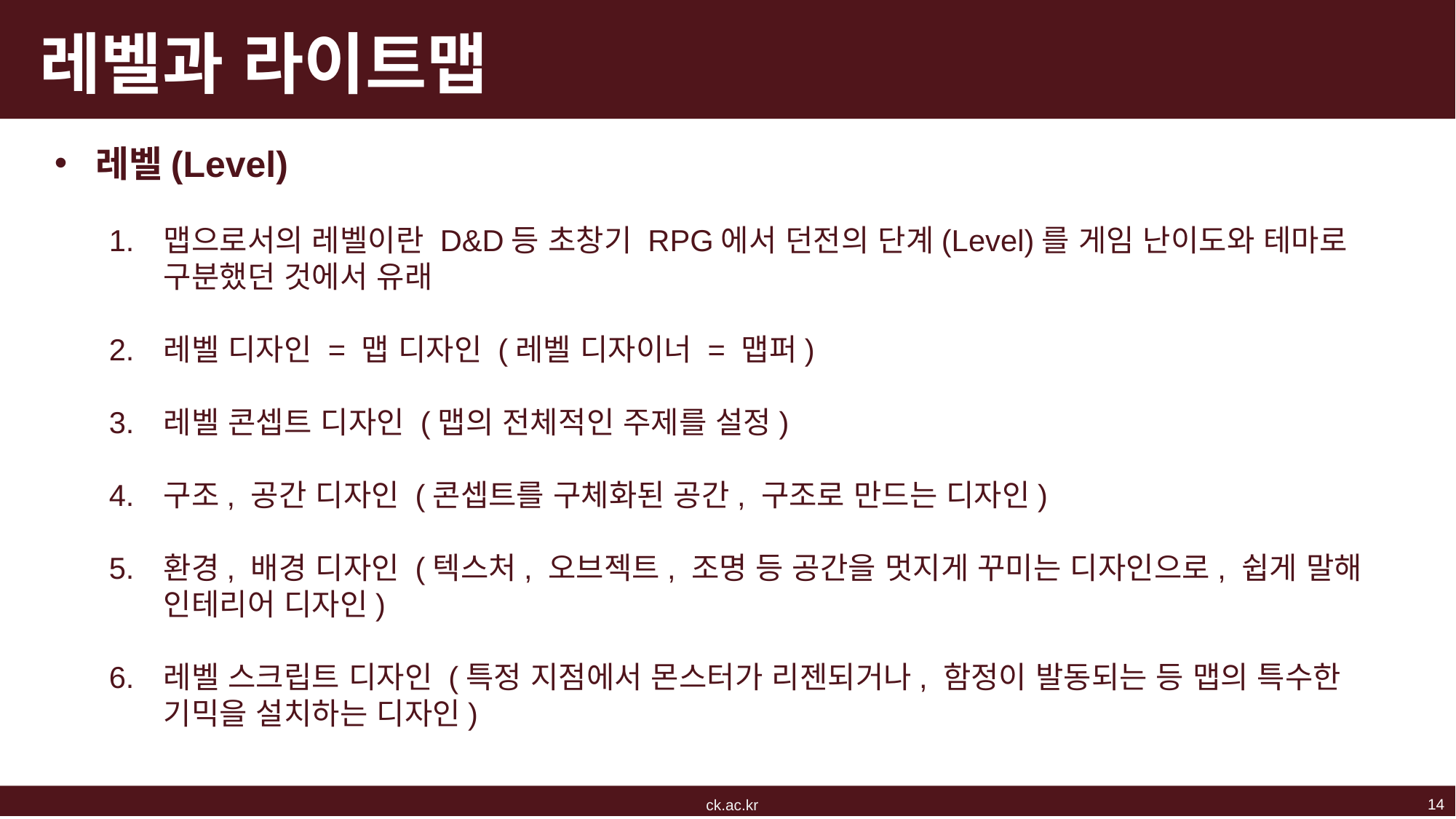

# 레벨과 라이트맵
레벨(Level)

맵으로서의 레벨이란 D&D등 초창기 RPG에서 던전의 단계(Level)를 게임 난이도와 테마로 구분했던 것에서 유래

레벨 디자인 = 맵 디자인 (레벨 디자이너 = 맵퍼)

레벨 콘셉트 디자인 (맵의 전체적인 주제를 설정)

구조, 공간 디자인 (콘셉트를 구체화된 공간, 구조로 만드는 디자인)

환경, 배경 디자인 (텍스처, 오브젝트, 조명 등 공간을 멋지게 꾸미는 디자인으로, 쉽게 말해 인테리어 디자인)

레벨 스크립트 디자인 (특정 지점에서 몬스터가 리젠되거나, 함정이 발동되는 등 맵의 특수한 기믹을 설치하는 디자인)
14
ck.ac.kr